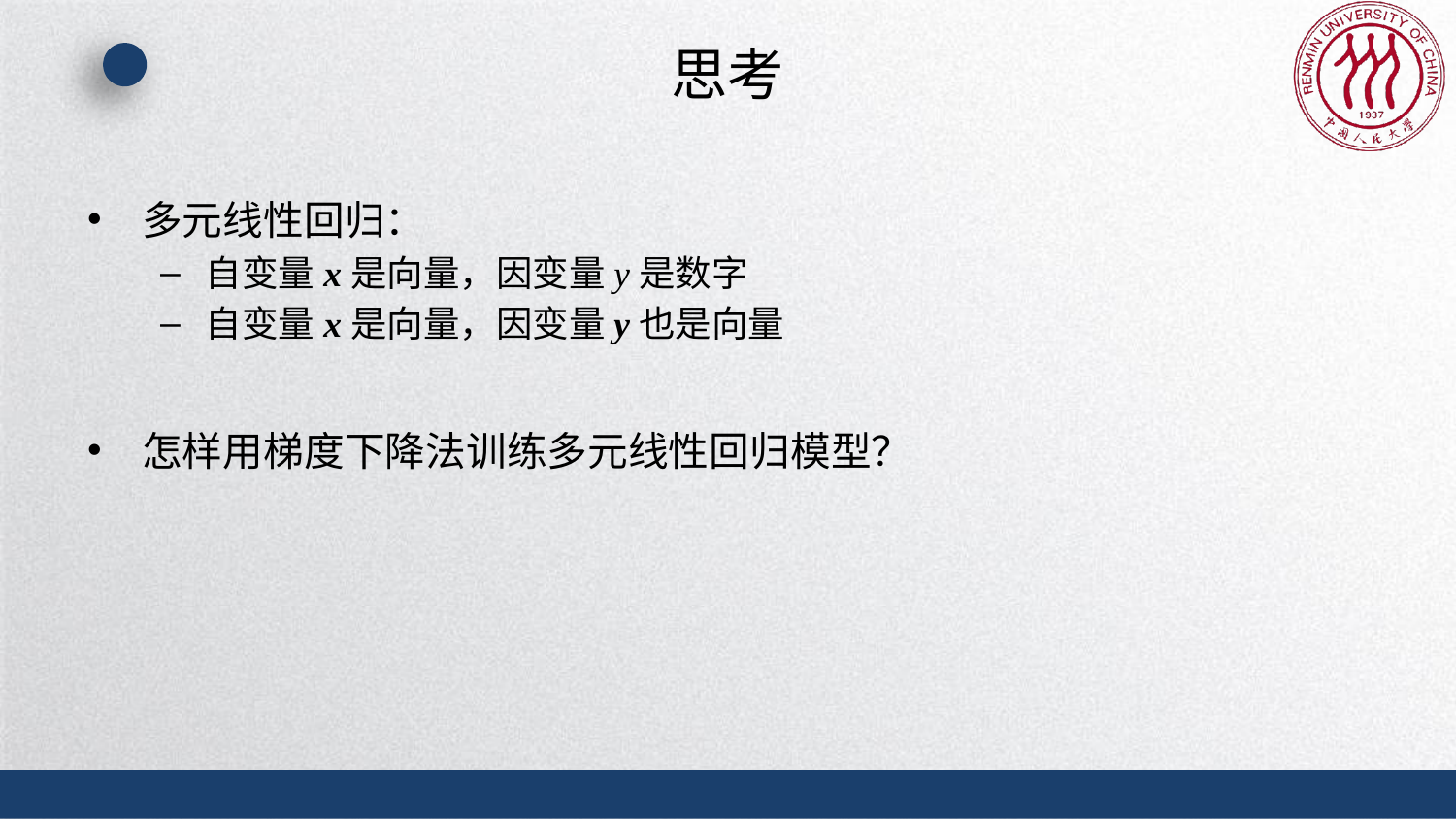

# 思考

多元线性回归：
自变量x是向量，因变量y是数字
自变量x是向量，因变量y也是向量

怎样用梯度下降法训练多元线性回归模型？